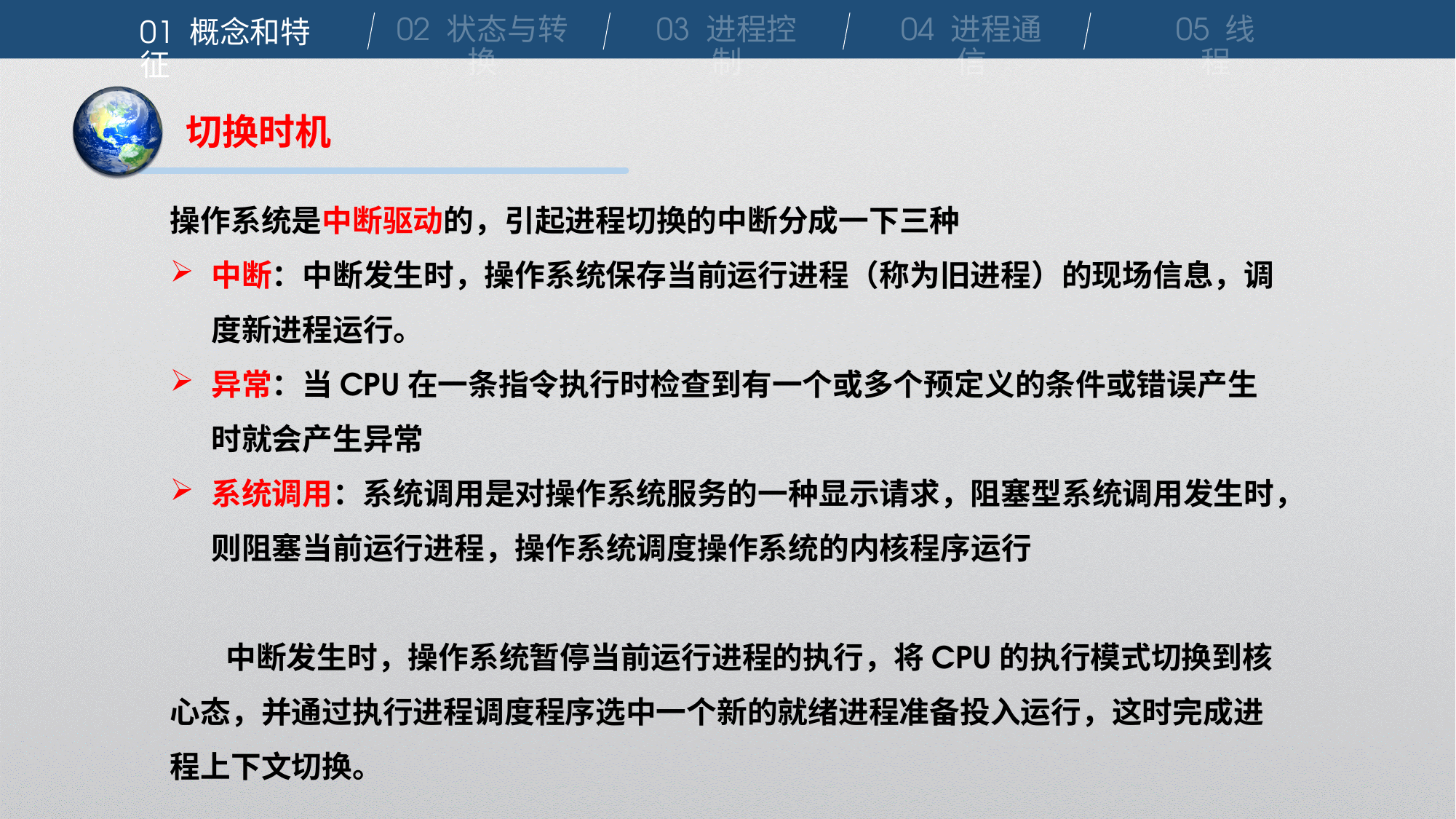

02 状态与转换
03 进程控制
04 进程通信
05 线程
01 概念和特征
切换时机
操作系统是中断驱动的，引起进程切换的中断分成一下三种
中断：中断发生时，操作系统保存当前运行进程（称为旧进程）的现场信息，调度新进程运行。
异常：当CPU在一条指令执行时检查到有一个或多个预定义的条件或错误产生时就会产生异常
系统调用：系统调用是对操作系统服务的一种显示请求，阻塞型系统调用发生时，则阻塞当前运行进程，操作系统调度操作系统的内核程序运行

       中断发生时，操作系统暂停当前运行进程的执行，将CPU的执行模式切换到核心态，并通过执行进程调度程序选中一个新的就绪进程准备投入运行，这时完成进程上下文切换。